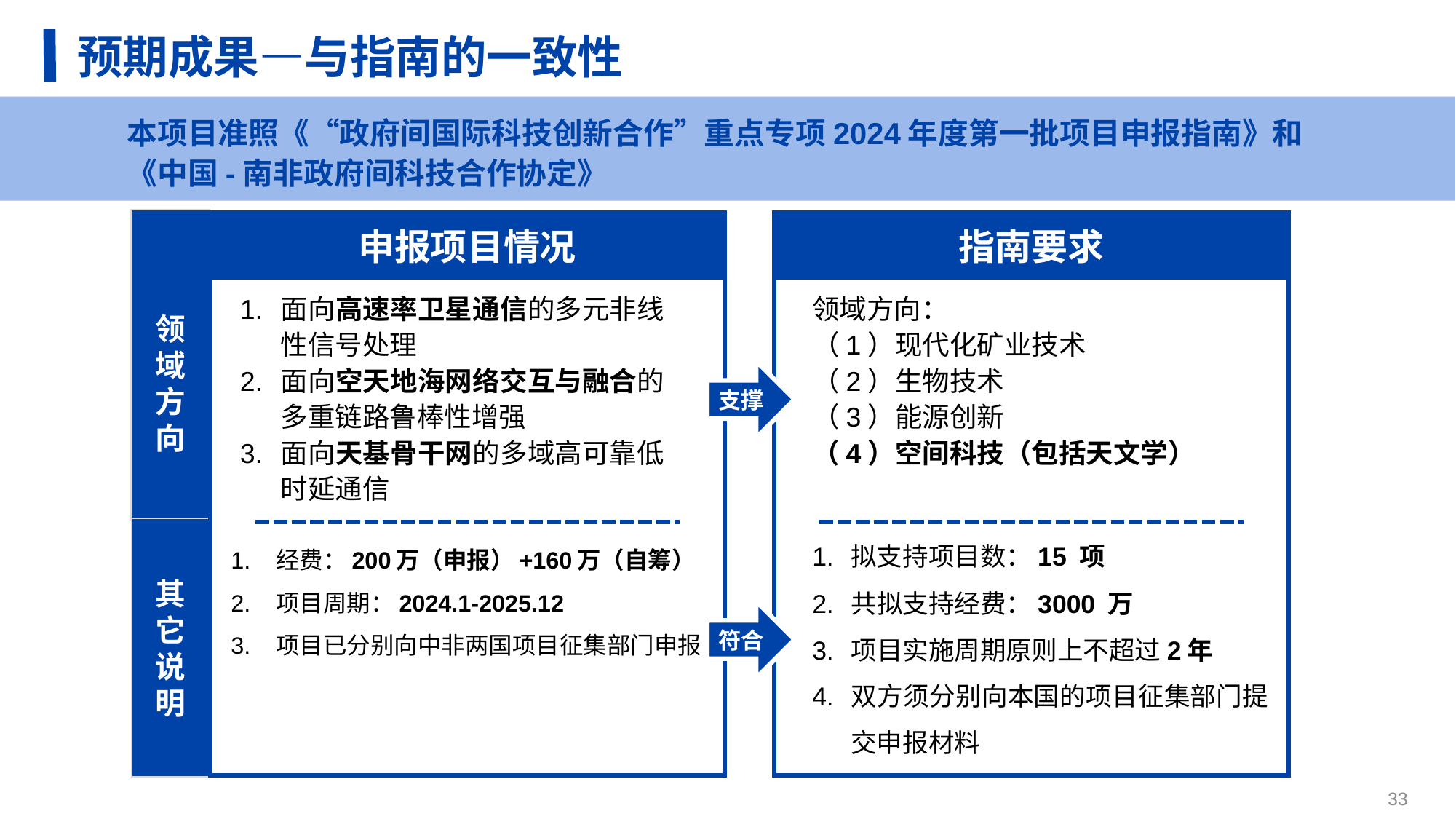

预期成果—与指南的一致性

本项目准照《“政府间国际科技创新合作”重点专项2024年度第一批项目申报指南》和《中国-南非政府间科技合作协定》

领域方向

申报项目情况
指南要求
面向高速率卫星通信的多元非线性信号处理
面向空天地海网络交互与融合的多重链路鲁棒性增强
面向天基骨干网的多域高可靠低时延通信
领域方向：
（1）现代化矿业技术
（2）生物技术
（3）能源创新
（4）空间科技（包括天文学）
支撑
其它说明
拟支持项目数：15 项
共拟支持经费：3000 万
项目实施周期原则上不超过2年
双方须分别向本国的项目征集部门提交申报材料
经费：200万（申报）+160万（自筹）
项目周期：2024.1-2025.12
项目已分别向中非两国项目征集部门申报
符合
33